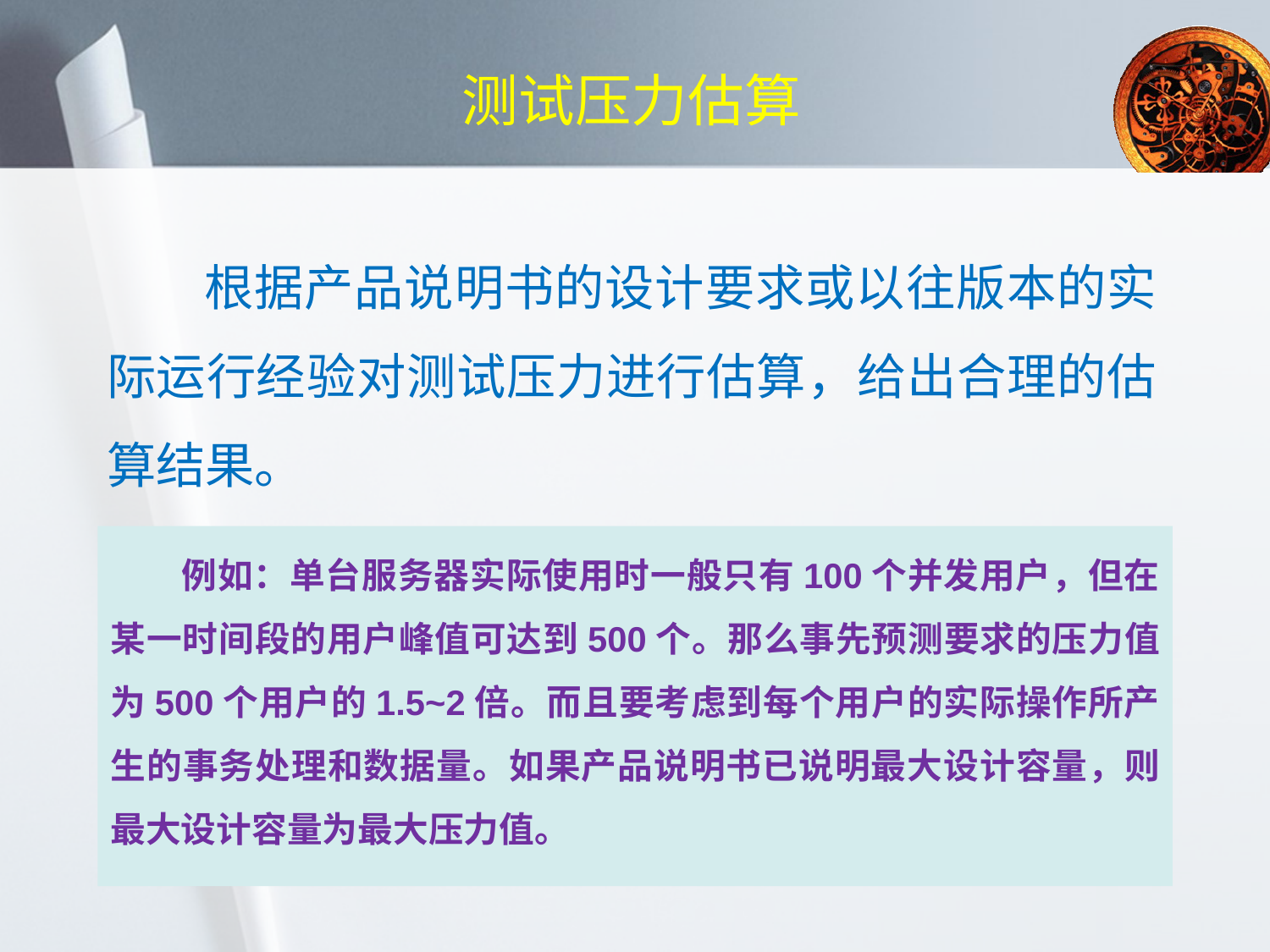

# 测试压力估算
       根据产品说明书的设计要求或以往版本的实际运行经验对测试压力进行估算，给出合理的估算结果。
       例如：单台服务器实际使用时一般只有100个并发用户，但在某一时间段的用户峰值可达到500个。那么事先预测要求的压力值为500个用户的1.5~2倍。而且要考虑到每个用户的实际操作所产生的事务处理和数据量。如果产品说明书已说明最大设计容量，则最大设计容量为最大压力值。